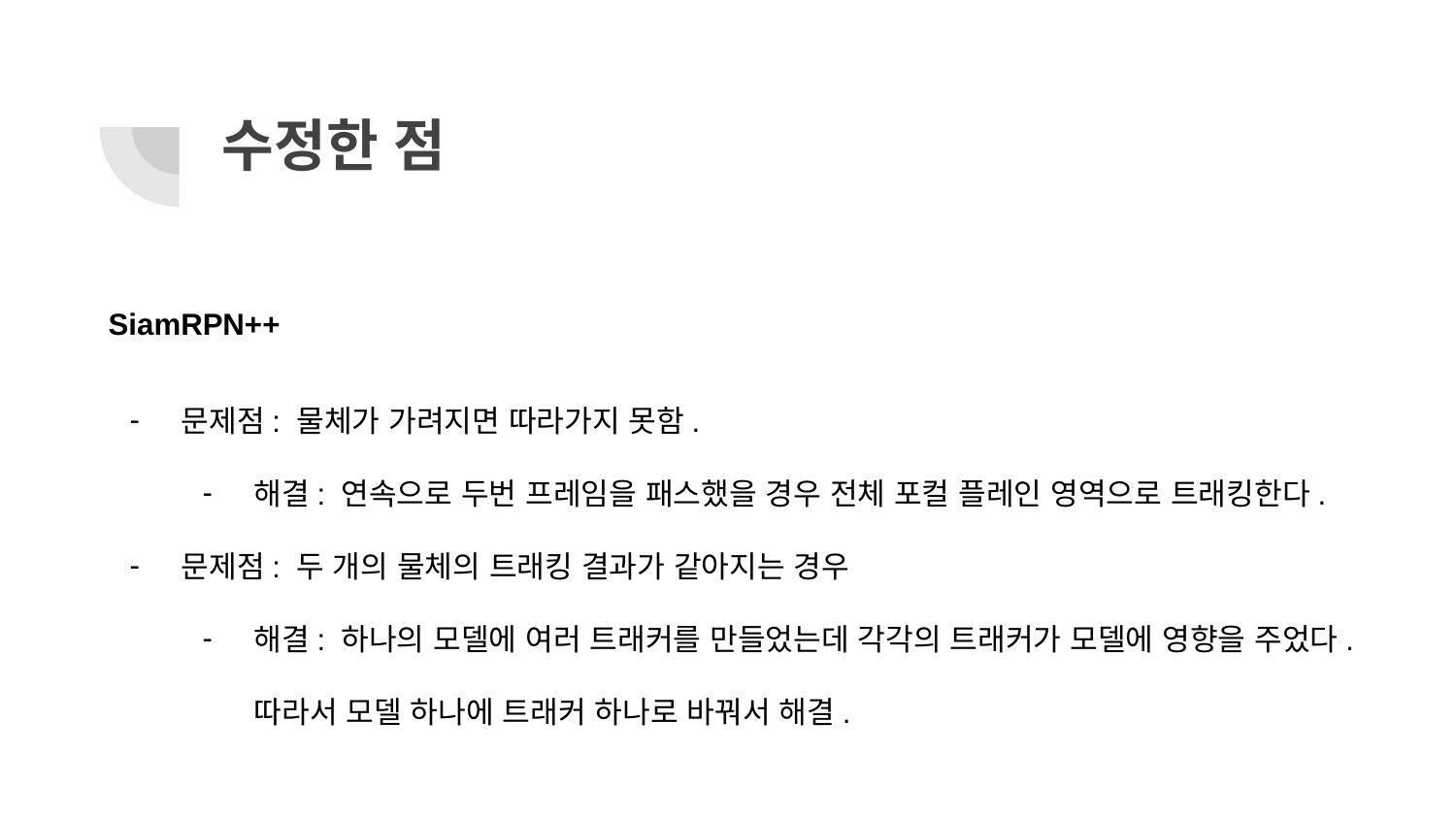

# 수정한 점
SiamRPN++
문제점: 물체가 가려지면 따라가지 못함.
해결: 연속으로 두번 프레임을 패스했을 경우 전체 포컬 플레인 영역으로 트래킹한다.
문제점: 두 개의 물체의 트래킹 결과가 같아지는 경우
해결: 하나의 모델에 여러 트래커를 만들었는데 각각의 트래커가 모델에 영향을 주었다. 따라서 모델 하나에 트래커 하나로 바꿔서 해결.